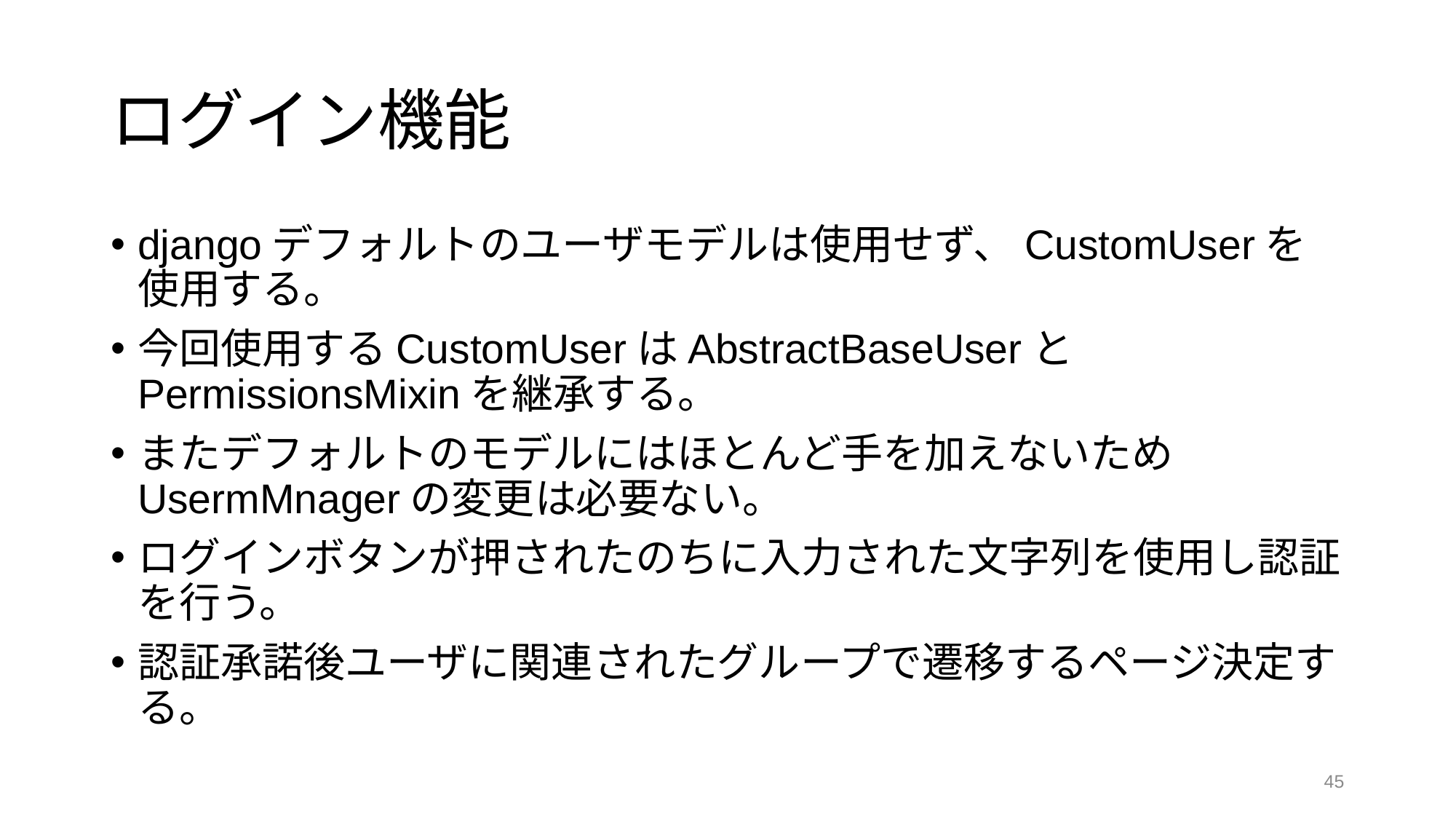

# ログイン機能
djangoデフォルトのユーザモデルは使用せず、CustomUserを使用する。
今回使用するCustomUserはAbstractBaseUserとPermissionsMixinを継承する。
またデフォルトのモデルにはほとんど手を加えないためUsermMnagerの変更は必要ない。
ログインボタンが押されたのちに入力された文字列を使用し認証を行う。
認証承諾後ユーザに関連されたグループで遷移するページ決定する。
45